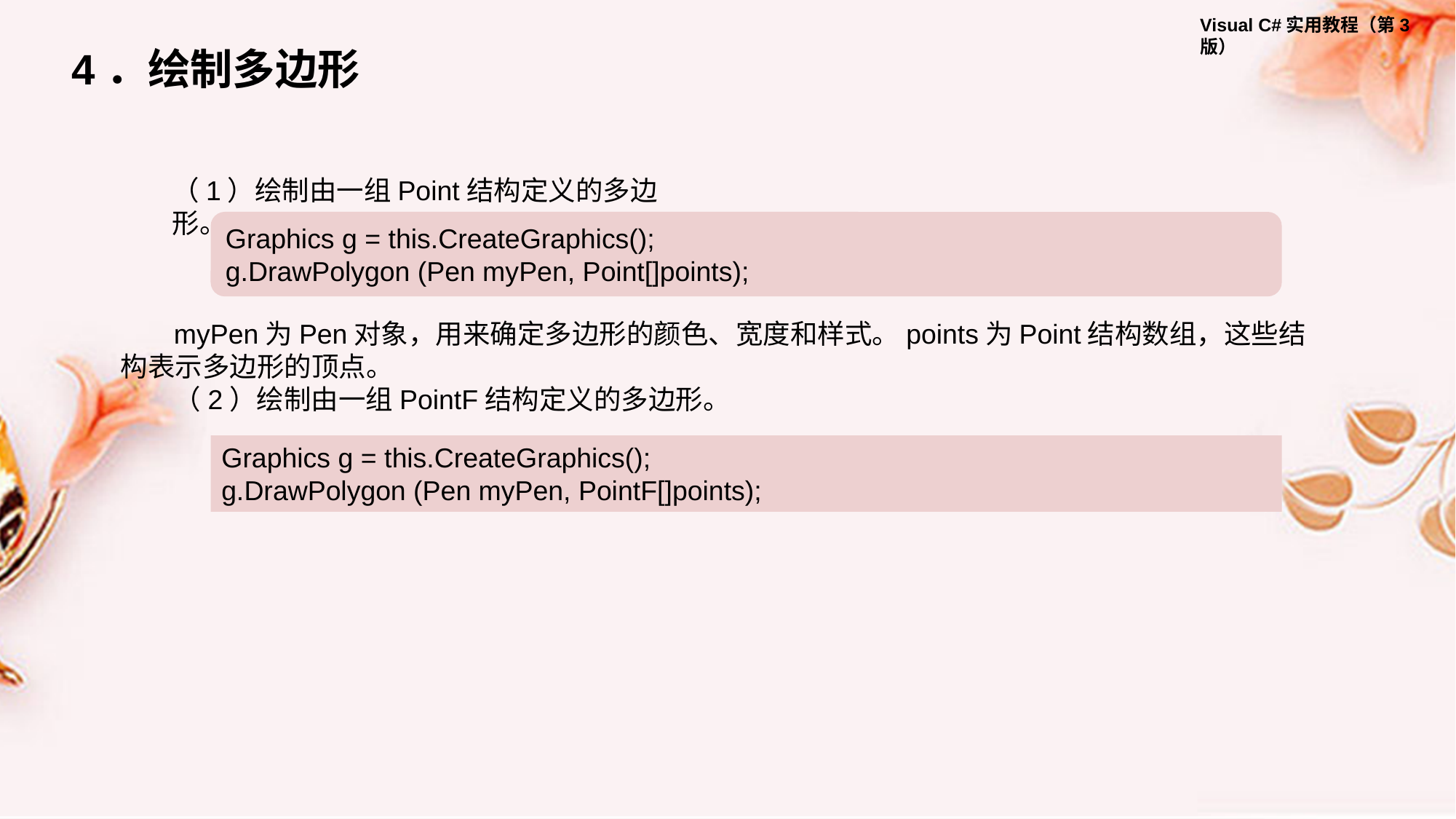

4．绘制多边形
（1）绘制由一组Point结构定义的多边形。
Graphics g = this.CreateGraphics();
g.DrawPolygon (Pen myPen, Point[]points);
myPen为Pen对象，用来确定多边形的颜色、宽度和样式。points为Point结构数组，这些结构表示多边形的顶点。
（2）绘制由一组PointF结构定义的多边形。
Graphics g = this.CreateGraphics();
g.DrawPolygon (Pen myPen, PointF[]points);